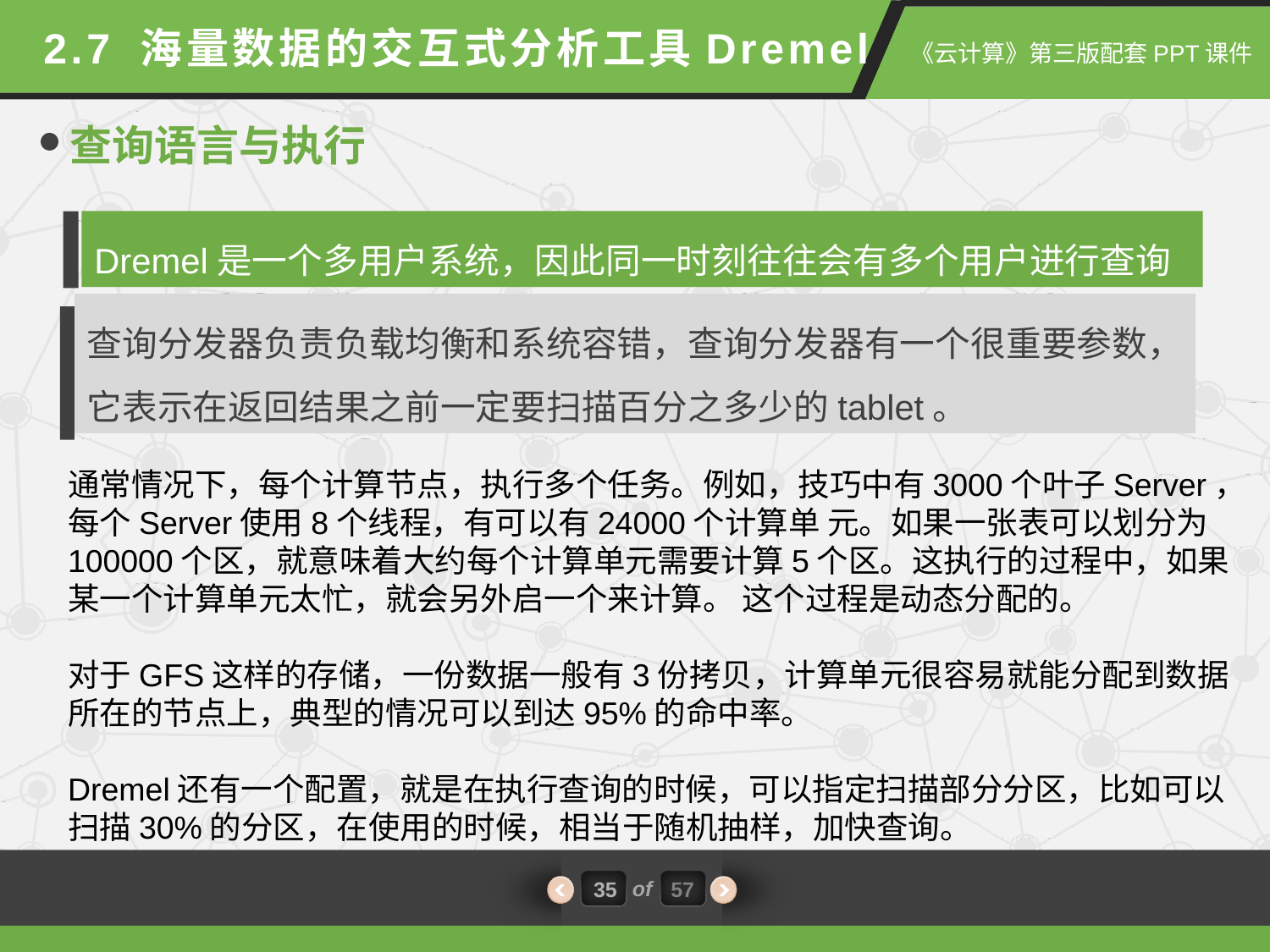

2.7 海量数据的交互式分析工具Dremel
查询语言与执行

Dremel是一个多用户系统，因此同一时刻往往会有多个用户进行查询

查询分发器负责负载均衡和系统容错，查询分发器有一个很重要参数，它表示在返回结果之前一定要扫描百分之多少的tablet。

通常情况下，每个计算节点，执行多个任务。例如，技巧中有3000个叶子Server，每个Server使用8个线程，有可以有24000个计算单 元。如果一张表可以划分为100000个区，就意味着大约每个计算单元需要计算5个区。这执行的过程中，如果某一个计算单元太忙，就会另外启一个来计算。 这个过程是动态分配的。

对于GFS这样的存储，一份数据一般有3份拷贝，计算单元很容易就能分配到数据所在的节点上，典型的情况可以到达95%的命中率。

Dremel还有一个配置，就是在执行查询的时候，可以指定扫描部分分区，比如可以扫描30%的分区，在使用的时候，相当于随机抽样，加快查询。
35